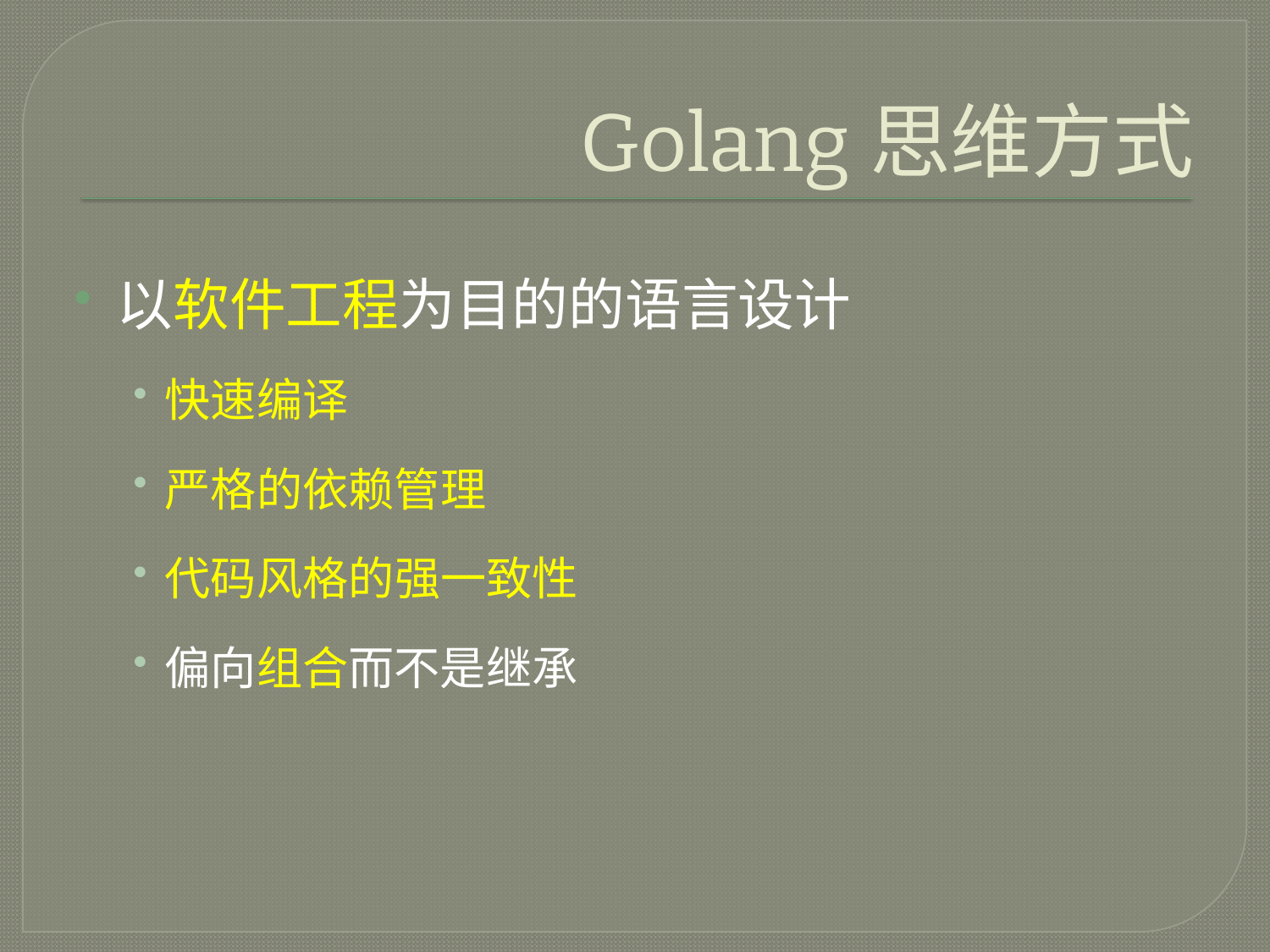

# Golang思维方式
以软件工程为目的的语言设计
快速编译
严格的依赖管理
代码风格的强一致性
偏向组合而不是继承